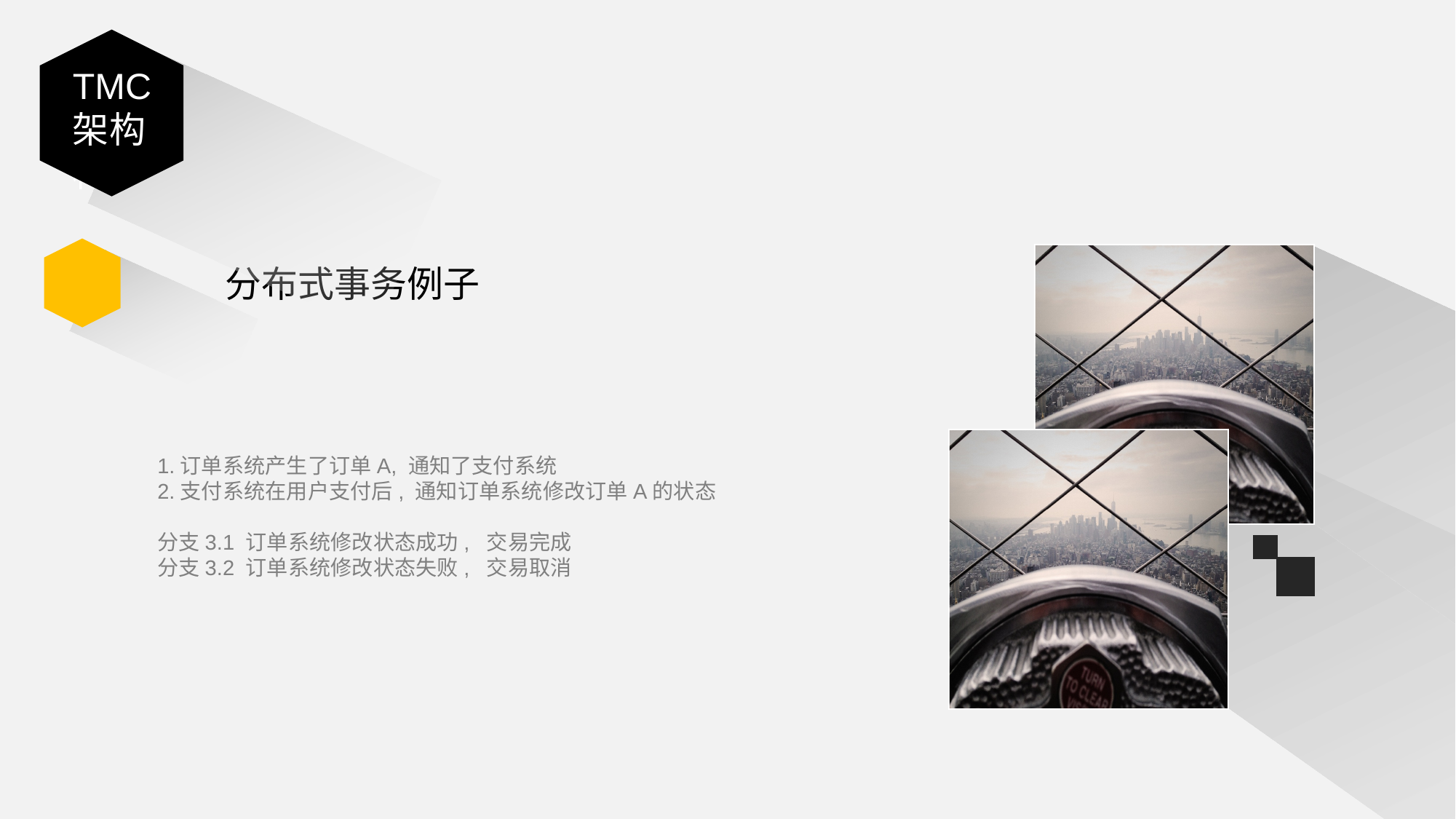

TMC架构
TMC架构

分布式事务例子

1.订单系统产生了订单A, 通知了支付系统
2.支付系统在用户支付后, 通知订单系统修改订单A的状态

分支3.1 订单系统修改状态成功,  交易完成
分支3.2 订单系统修改状态失败,  交易取消